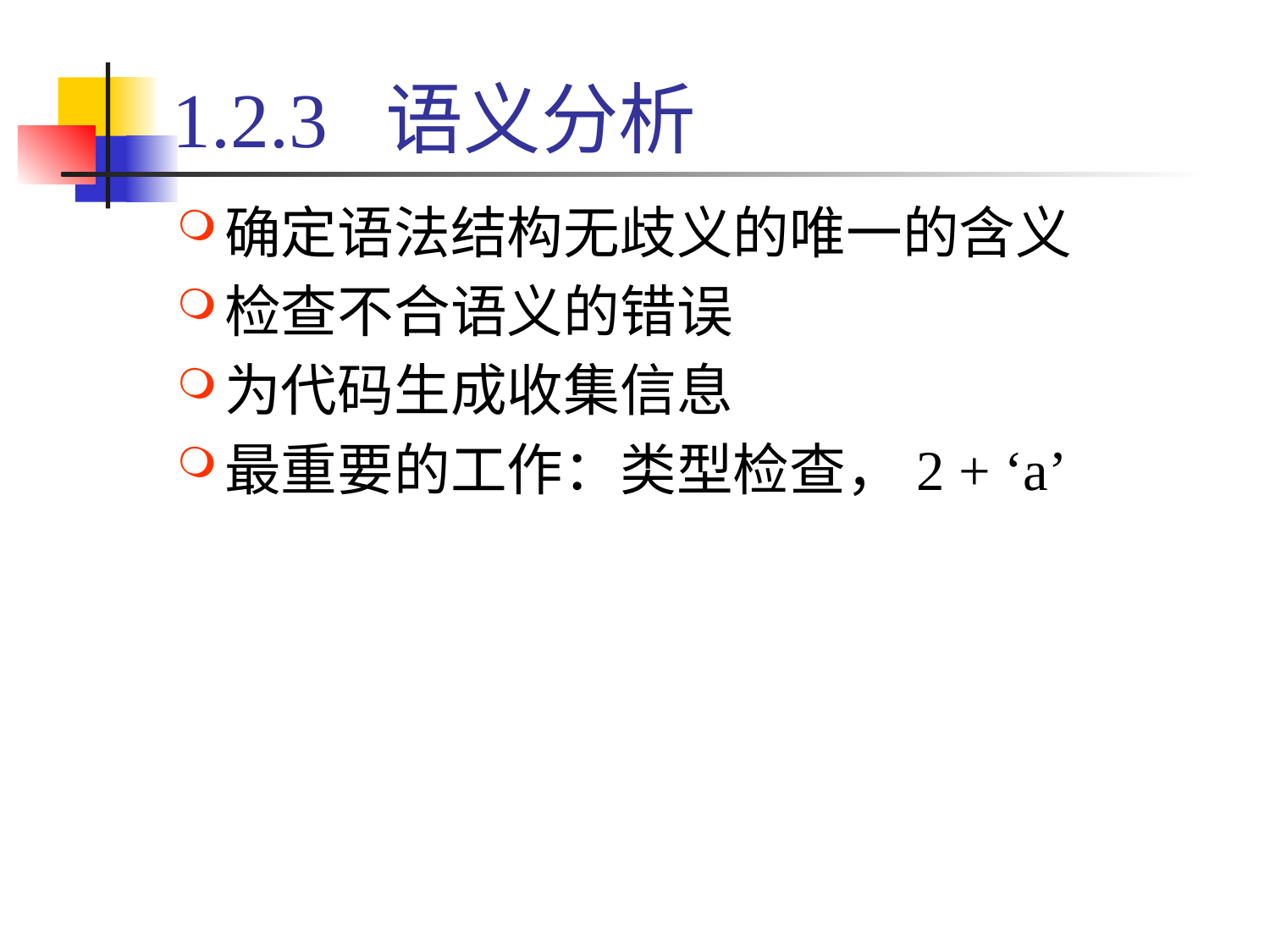

# 1.2.3  语义分析
确定语法结构无歧义的唯一的含义
检查不合语义的错误
为代码生成收集信息
最重要的工作：类型检查，2 + ‘a’